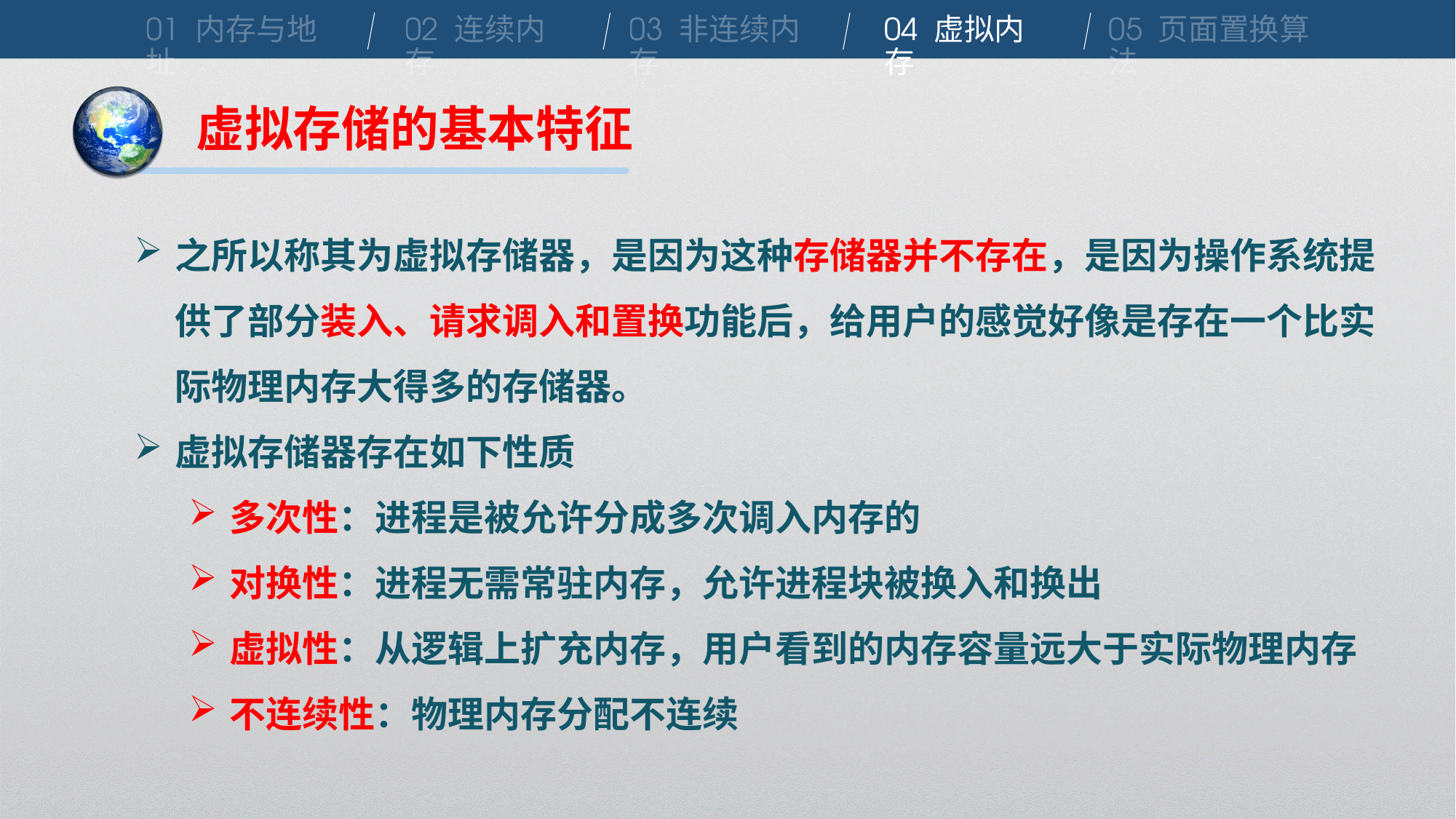

01 内存与地址
02 连续内存
03 非连续内存
04 虚拟内存
05 页面置换算法
虚拟存储的基本特征
之所以称其为虚拟存储器，是因为这种存储器并不存在，是因为操作系统提供了部分装入、请求调入和置换功能后，给用户的感觉好像是存在一个比实际物理内存大得多的存储器。
虚拟存储器存在如下性质
多次性：进程是被允许分成多次调入内存的
对换性：进程无需常驻内存，允许进程块被换入和换出
虚拟性：从逻辑上扩充内存，用户看到的内存容量远大于实际物理内存
不连续性：物理内存分配不连续